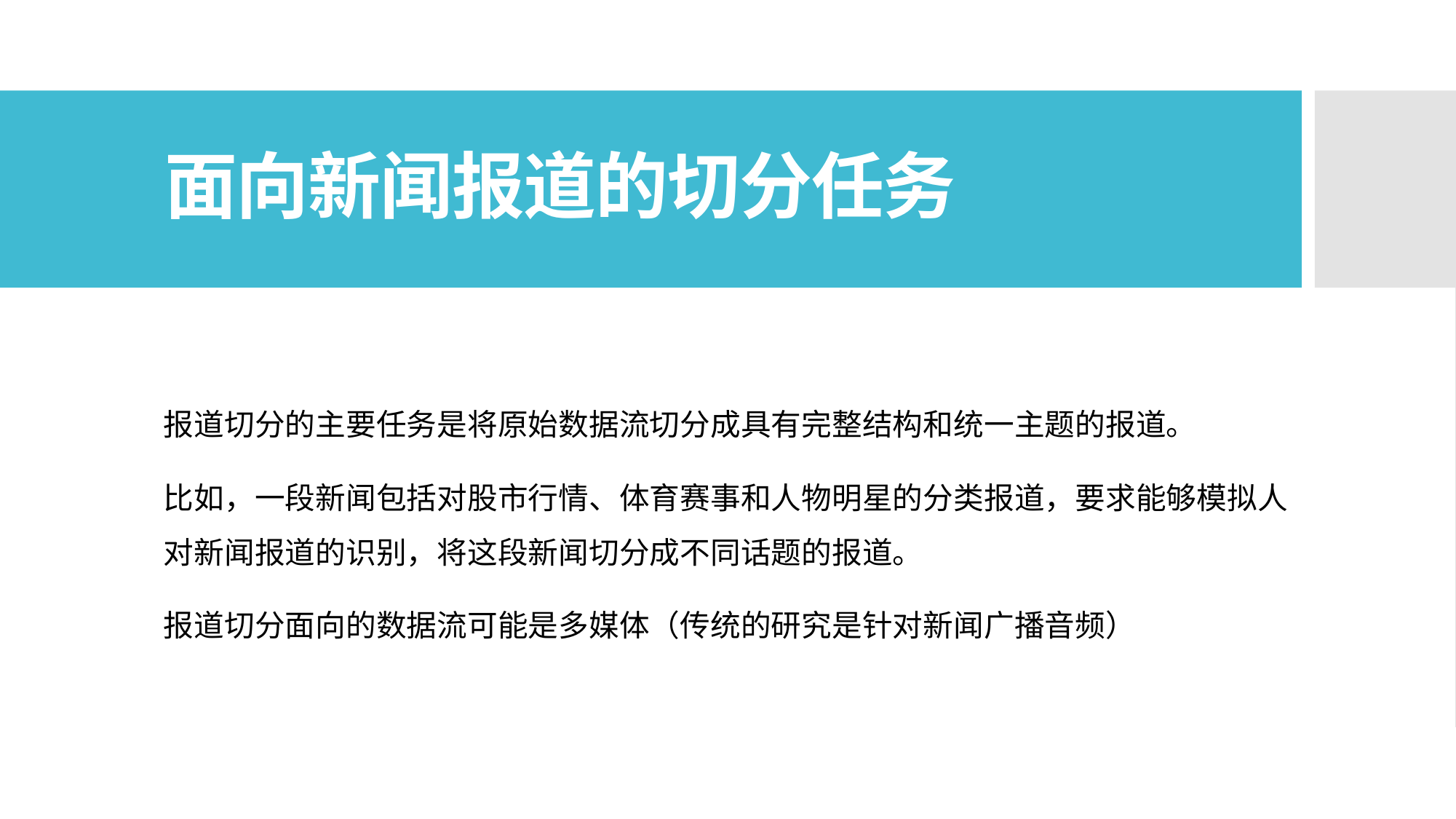

# 面向新闻报道的切分任务

报道切分的主要任务是将原始数据流切分成具有完整结构和统一主题的报道。
比如，一段新闻包括对股市行情、体育赛事和人物明星的分类报道，要求能够模拟人对新闻报道的识别，将这段新闻切分成不同话题的报道。
报道切分面向的数据流可能是多媒体（传统的研究是针对新闻广播音频）